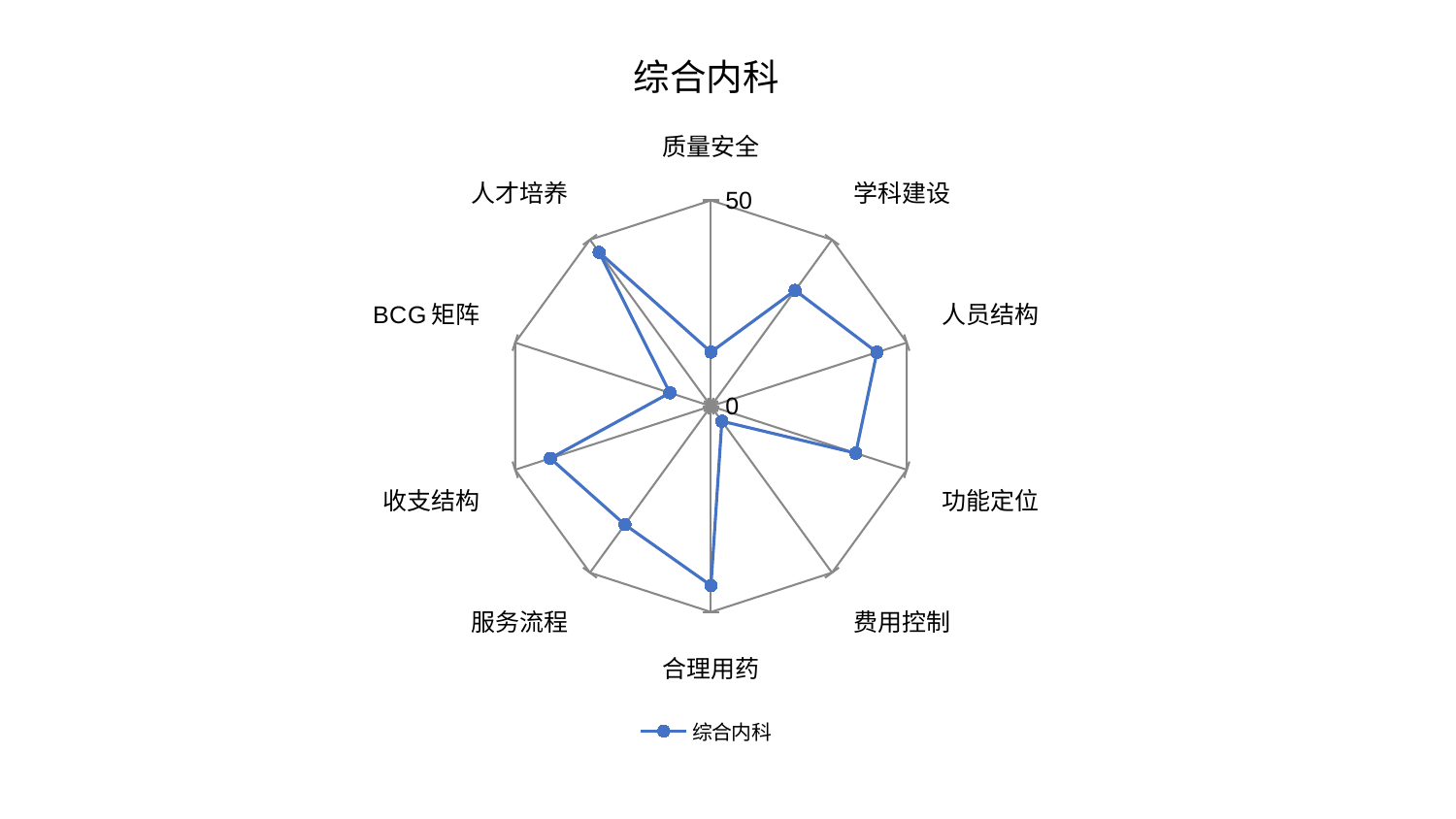

### Chart: 综合内科

| Category | 综合内科 |
|---|---|
| 质量安全 | 13.140856979096208 |
| 学科建设 | 34.78941177531328 |
| 人员结构 | 42.37832671728144 |
| 功能定位 | 36.97300248601552 |
| 费用控制 | 4.512120464949432 |
| 合理用药 | 43.56717505396102 |
| 服务流程 | 35.57013368394584 |
| 收支结构 | 41.02150228921415 |
| BCG矩阵 | 10.489370449853757 |
| 人才培养 | 46.20896461740161 |
142